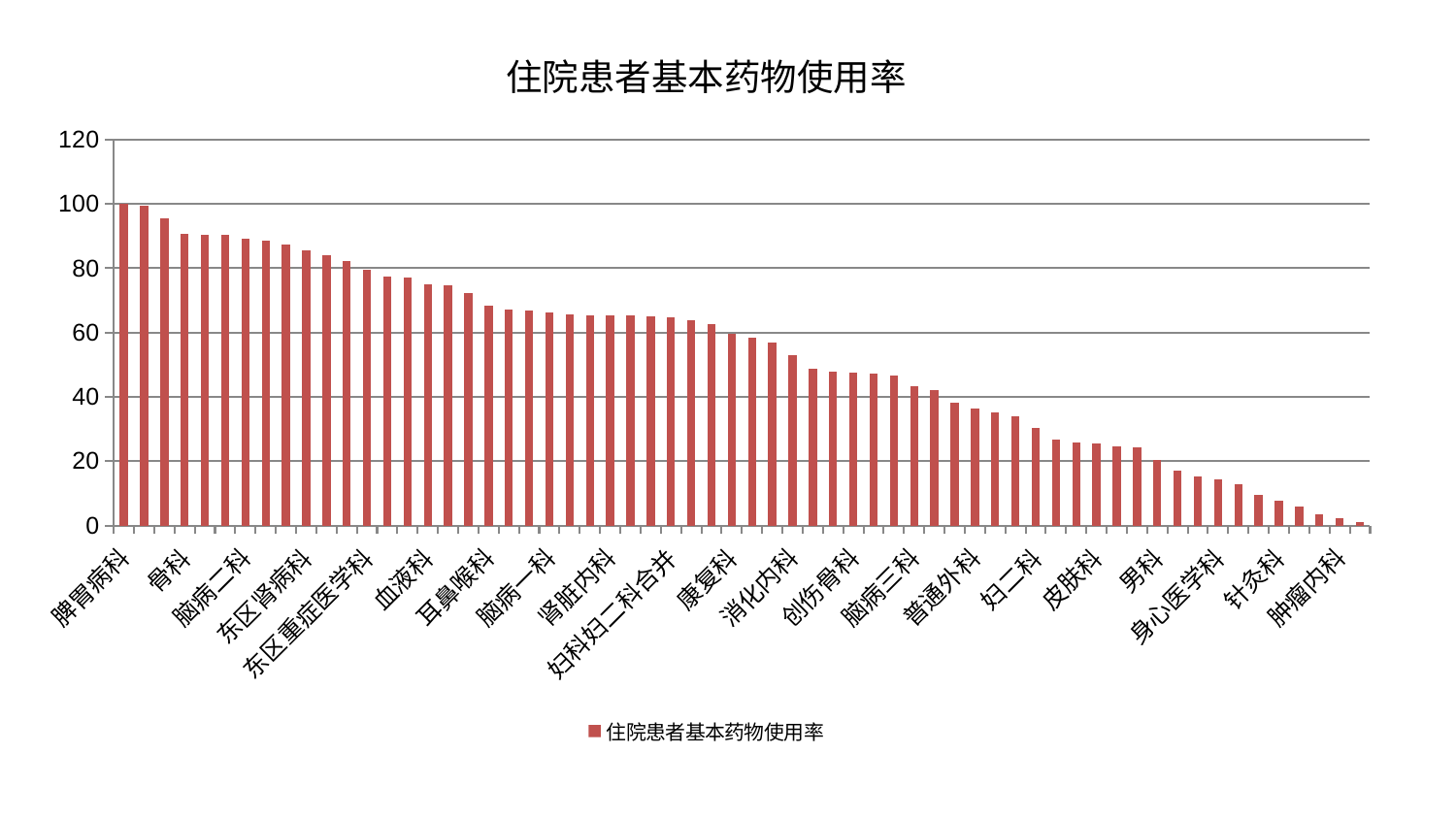

### Chart: 住院患者基本药物使用率

| Category | 住院患者基本药物使用率 |
|---|---|
| 脾胃病科 | 100.0 |
| 治未病中心 | 99.30668587069552 |
| 内分泌科 | 95.54752711687034 |
| 骨科 | 90.59946996292446 |
| 周围血管科 | 90.41673045967647 |
| 中医外治中心 | 90.3773895677601 |
| 脑病二科 | 89.0967121161178 |
| 肝胆外科 | 88.67246525819628 |
| 乳腺甲状腺外科 | 87.26556750076783 |
| 东区肾病科 | 85.50478268319624 |
| 美容皮肤科 | 84.04875691328046 |
| 心病三科 | 82.38486593527196 |
| 东区重症医学科 | 79.59640752513221 |
| 呼吸内科 | 77.37945930625573 |
| 微创骨科 | 77.0177076069142 |
| 血液科 | 75.02114389392113 |
| 小儿骨科 | 74.77229524084193 |
| 肝病科 | 72.27408114104065 |
| 耳鼻喉科 | 68.35505027418121 |
| 中医经典科 | 67.02415812342343 |
| 运动损伤骨科 | 66.70232869011126 |
| 脑病一科 | 66.20599931404436 |
| 眼科 | 65.62105410905389 |
| 小儿推拿科 | 65.31760878250452 |
| 肾脏内科 | 65.23221162982878 |
| 产科 | 65.21196480559902 |
| 神经外科 | 65.1001710046203 |
| 妇科妇二科合并 | 64.61811610627622 |
| 泌尿外科 | 63.85960038731473 |
| 妇科 | 62.58636254070624 |
| 康复科 | 59.69014782984549 |
| 口腔科 | 58.25442129543342 |
| 重症医学科 | 56.7790562362678 |
| 消化内科 | 52.894642714804576 |
| 关节骨科 | 48.89806126178124 |
| 肛肠科 | 47.815874151527765 |
| 创伤骨科 | 47.50705845654546 |
| 儿科 | 47.264783496215 |
| 心血管内科 | 46.61202797127633 |
| 脑病三科 | 43.17882087939467 |
| 显微骨科 | 42.22528684719274 |
| 西区重症医学科 | 38.29266767017227 |
| 普通外科 | 36.28215095405081 |
| 胸外科 | 35.21587770515566 |
| 老年医学科 | 33.95332443045421 |
| 妇二科 | 30.45359663616384 |
| 神经内科 | 26.702021061591303 |
| 脾胃科消化科合并 | 25.774429500182535 |
| 皮肤科 | 25.41038501995517 |
| 风湿病科 | 24.55740186320314 |
| 脊柱骨科 | 24.412937453254173 |
| 男科 | 20.330334744887345 |
| 推拿科 | 16.95144317151367 |
| 心病二科 | 15.228340309087967 |
| 身心医学科 | 14.34673572208694 |
| 综合内科 | 12.710574960921155 |
| 心病一科 | 9.616215710836178 |
| 针灸科 | 7.7981626104532245 |
| 肾病科 | 6.026901588664619 |
| 心病四科 | 3.5899186155371554 |
| 肿瘤内科 | 2.320101561525095 |
| 医院 | 0.9423490603851615 |
265